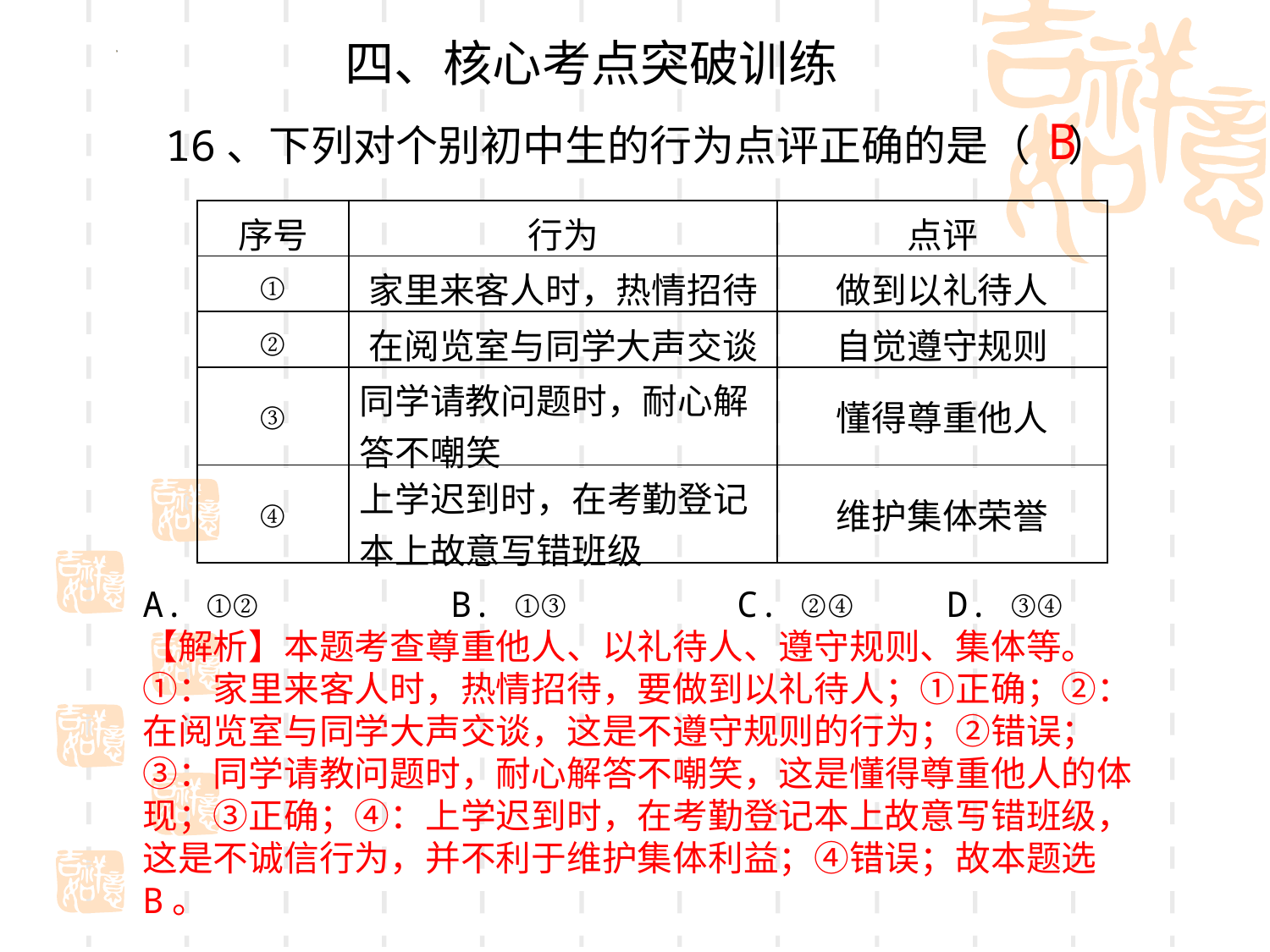

四、核心考点突破训练
B
16、下列对个别初中生的行为点评正确的是（    ）
| 序号 | 行为 | 点评 |
| --- | --- | --- |
| ① | 家里来客人时，热情招待 | 做到以礼待人 |
| ② | 在阅览室与同学大声交谈 | 自觉遵守规则 |
| ③ | 同学请教问题时，耐心解答不嘲笑 | 懂得尊重他人 |
| ④ | 上学迟到时，在考勤登记本上故意写错班级 | 维护集体荣誉 |
A. ①②         B. ①③        C. ②④	  D. ③④
【解析】本题考查尊重他人、以礼待人、遵守规则、集体等。①：家里来客人时，热情招待，要做到以礼待人；①正确；②：在阅览室与同学大声交谈，这是不遵守规则的行为；②错误；③：同学请教问题时，耐心解答不嘲笑，这是懂得尊重他人的体现；③正确；④：上学迟到时，在考勤登记本上故意写错班级，这是不诚信行为，并不利于维护集体利益；④错误；故本题选B。